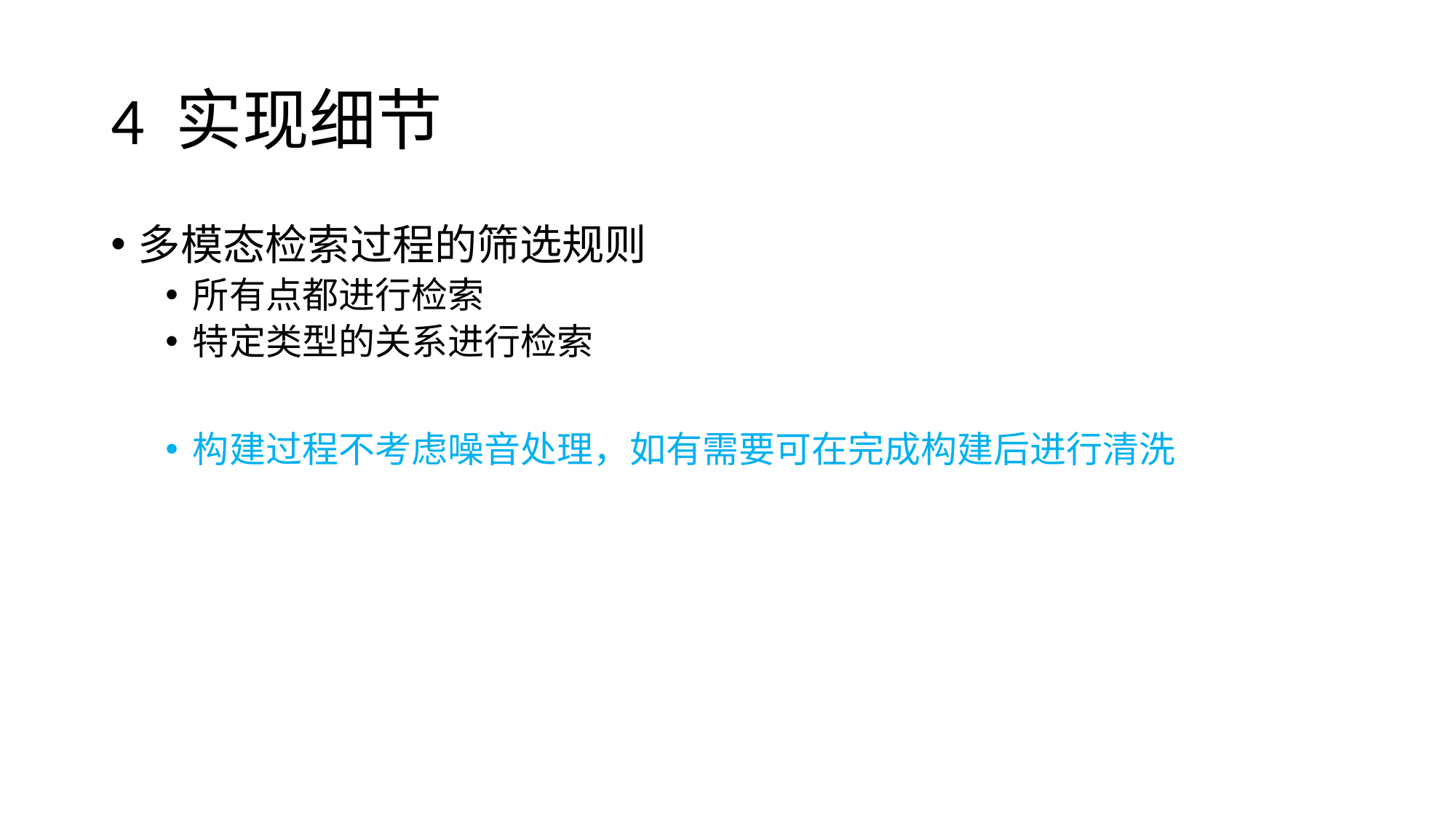

# 4 实现细节
多模态检索过程的筛选规则
所有点都进行检索
特定类型的关系进行检索

构建过程不考虑噪音处理，如有需要可在完成构建后进行清洗